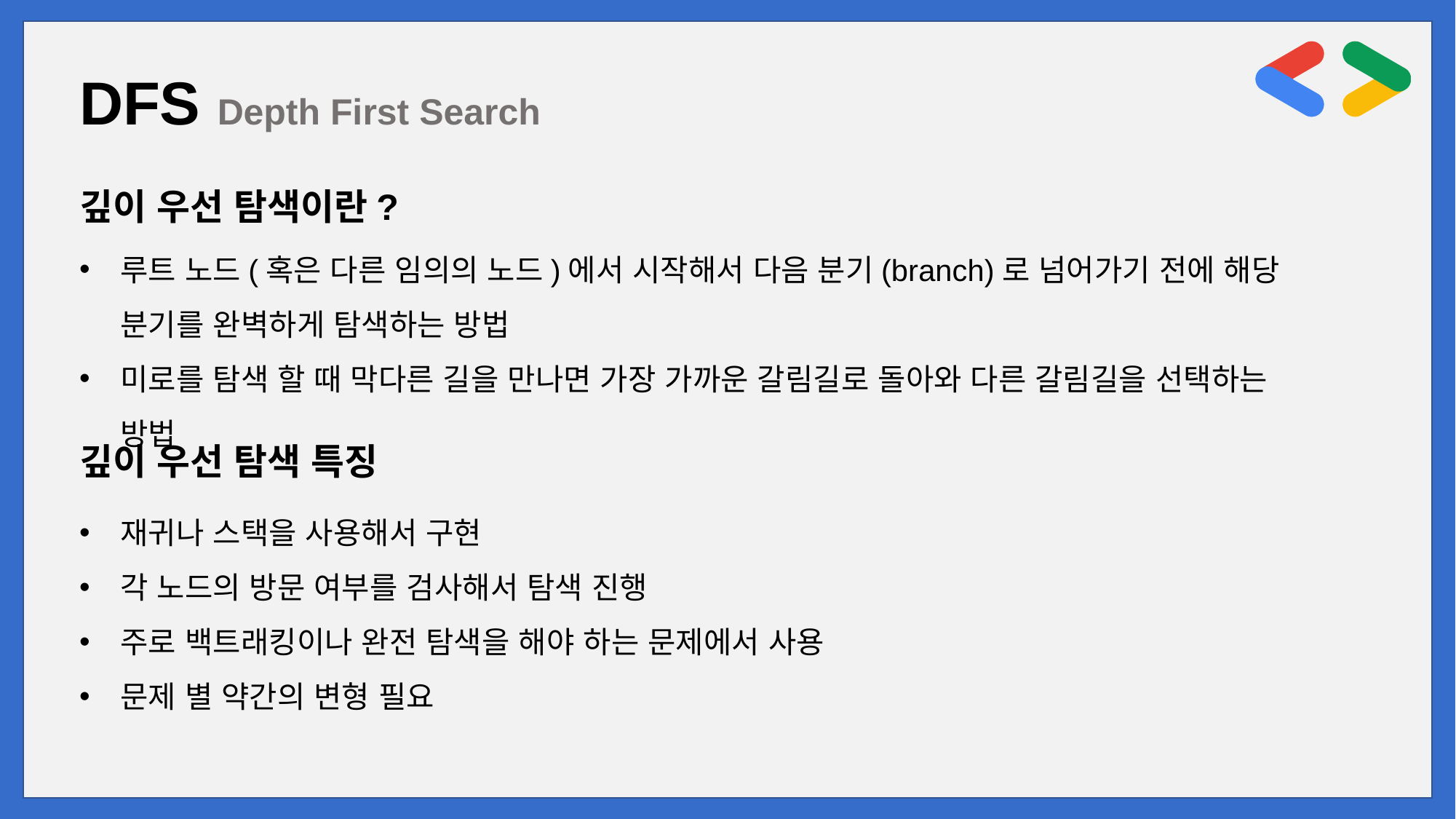

DFS Depth First Search
깊이 우선 탐색이란?
루트 노드(혹은 다른 임의의 노드)에서 시작해서 다음 분기(branch)로 넘어가기 전에 해당 분기를 완벽하게 탐색하는 방법
미로를 탐색 할 때 막다른 길을 만나면 가장 가까운 갈림길로 돌아와 다른 갈림길을 선택하는 방법
깊이 우선 탐색 특징
재귀나 스택을 사용해서 구현
각 노드의 방문 여부를 검사해서 탐색 진행
주로 백트래킹이나 완전 탐색을 해야 하는 문제에서 사용
문제 별 약간의 변형 필요